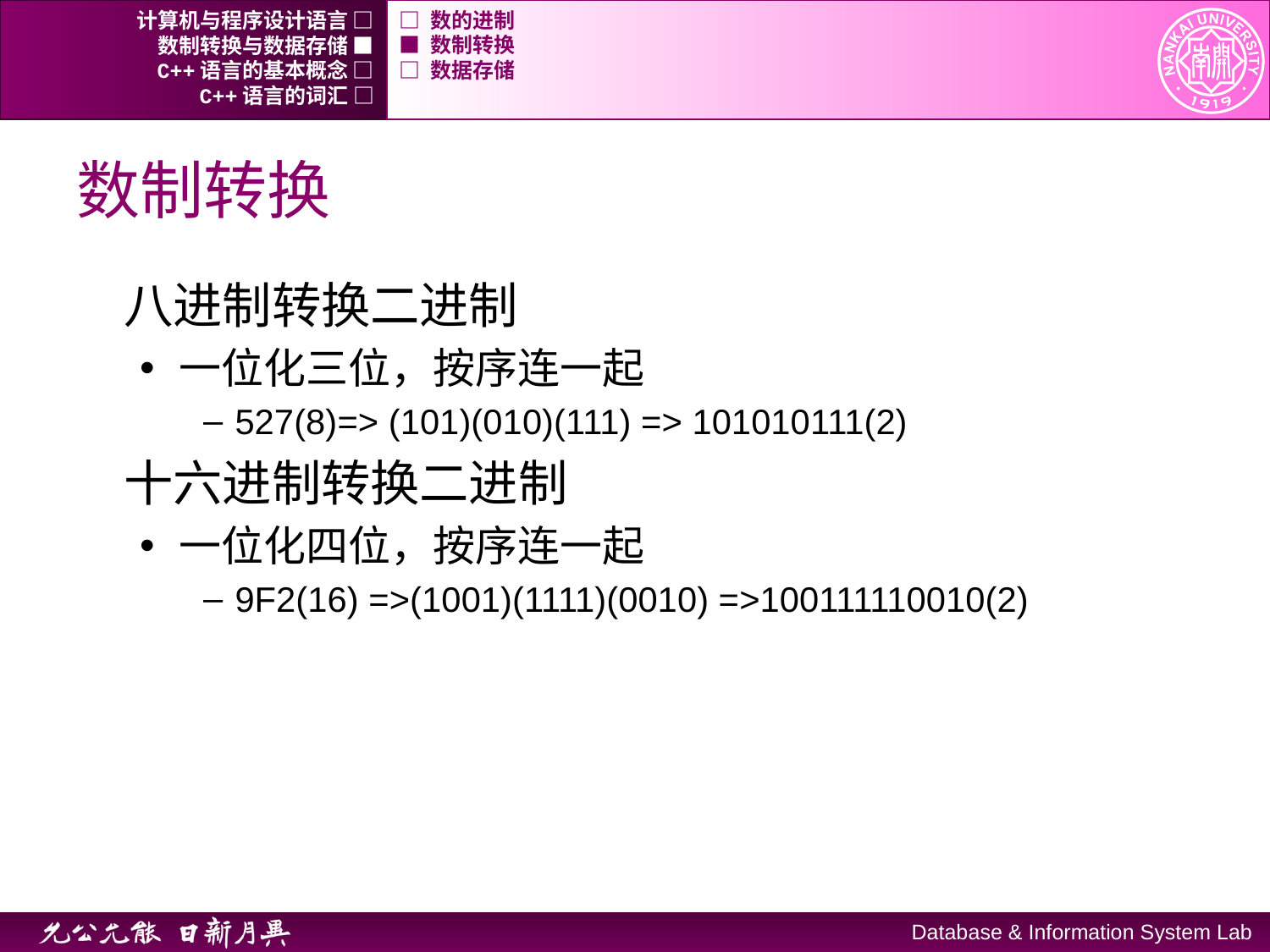

计算机与程序设计语言 □
□ 数的进制
数制转换与数据存储 ■
■ 数制转换
C++语言的基本概念 □
□ 数据存储
C++语言的词汇 □
# 数制转换
八进制转换二进制
一位化三位，按序连一起
527(8)=> (101)(010)(111) => 101010111(2)
十六进制转换二进制
一位化四位，按序连一起
9F2(16) =>(1001)(1111)(0010) =>100111110010(2)